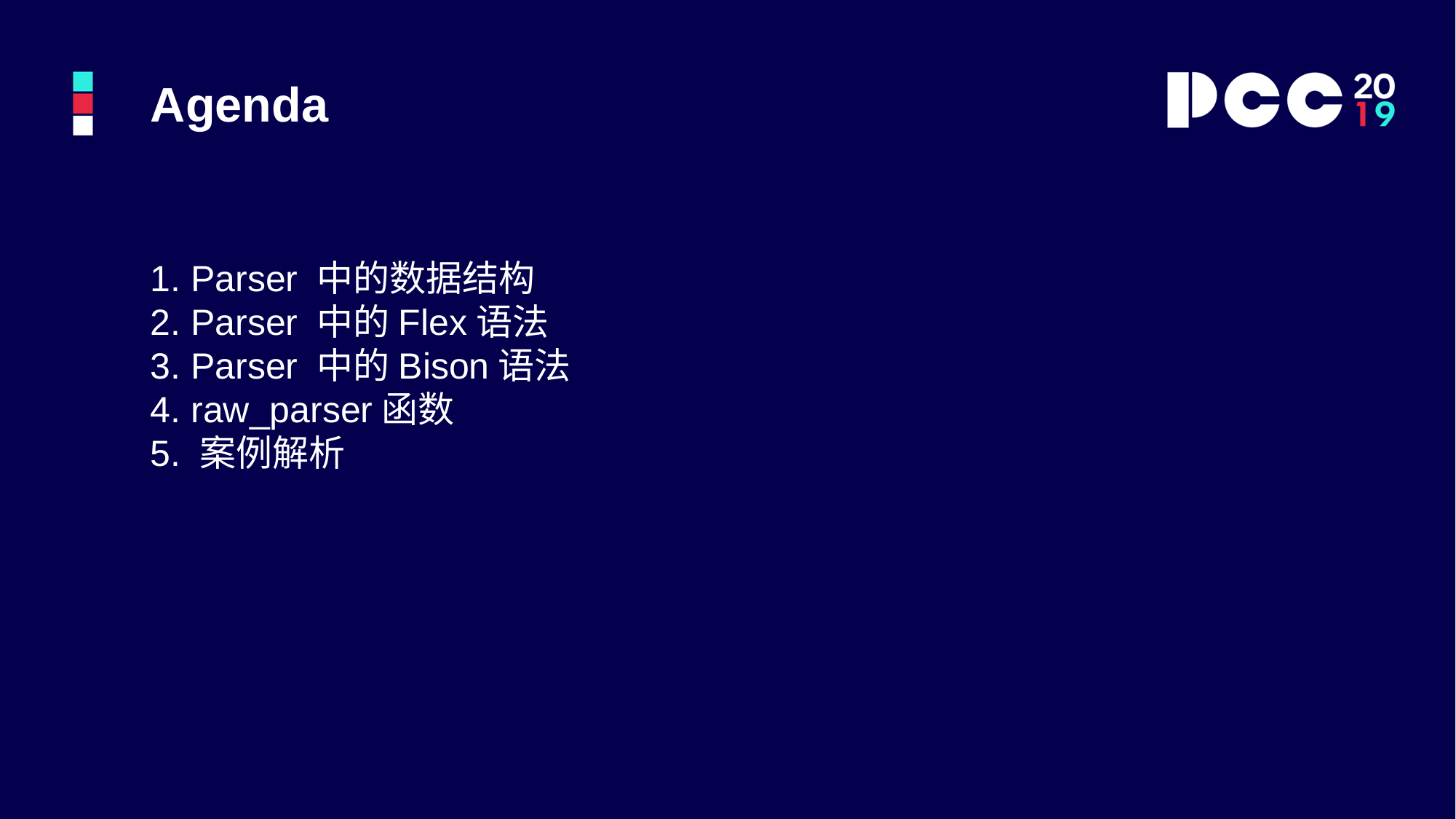

Agenda
1. Parser 中的数据结构
2. Parser 中的Flex语法
3. Parser 中的Bison语法
4. raw_parser函数
5. 案例解析